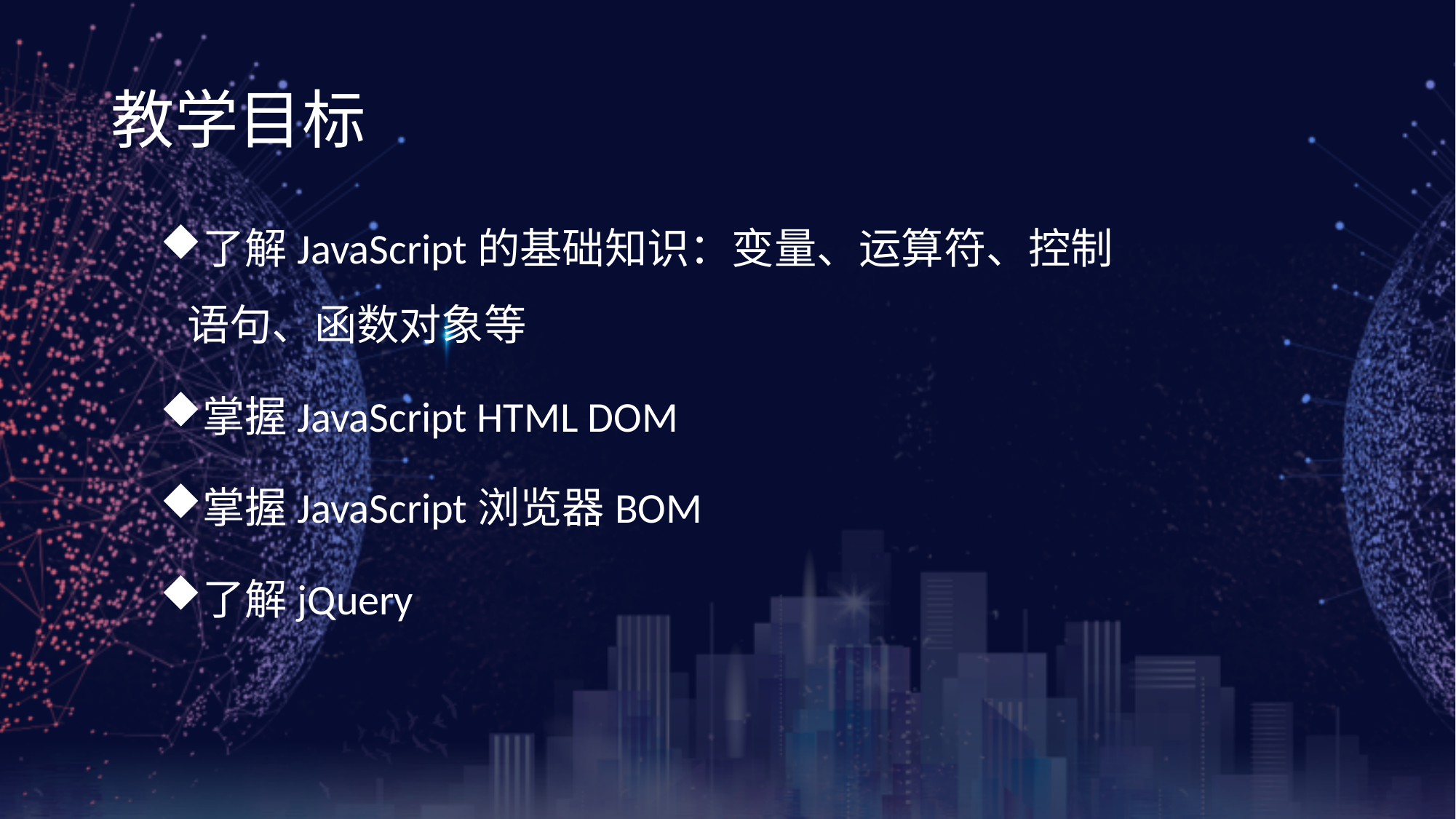

《网页设计与制作案例教程》（第3版）
# 教学目标
了解JavaScript的基础知识：变量、运算符、控制语句、函数对象等
掌握JavaScript HTML DOM
掌握JavaScript浏览器BOM
了解jQuery